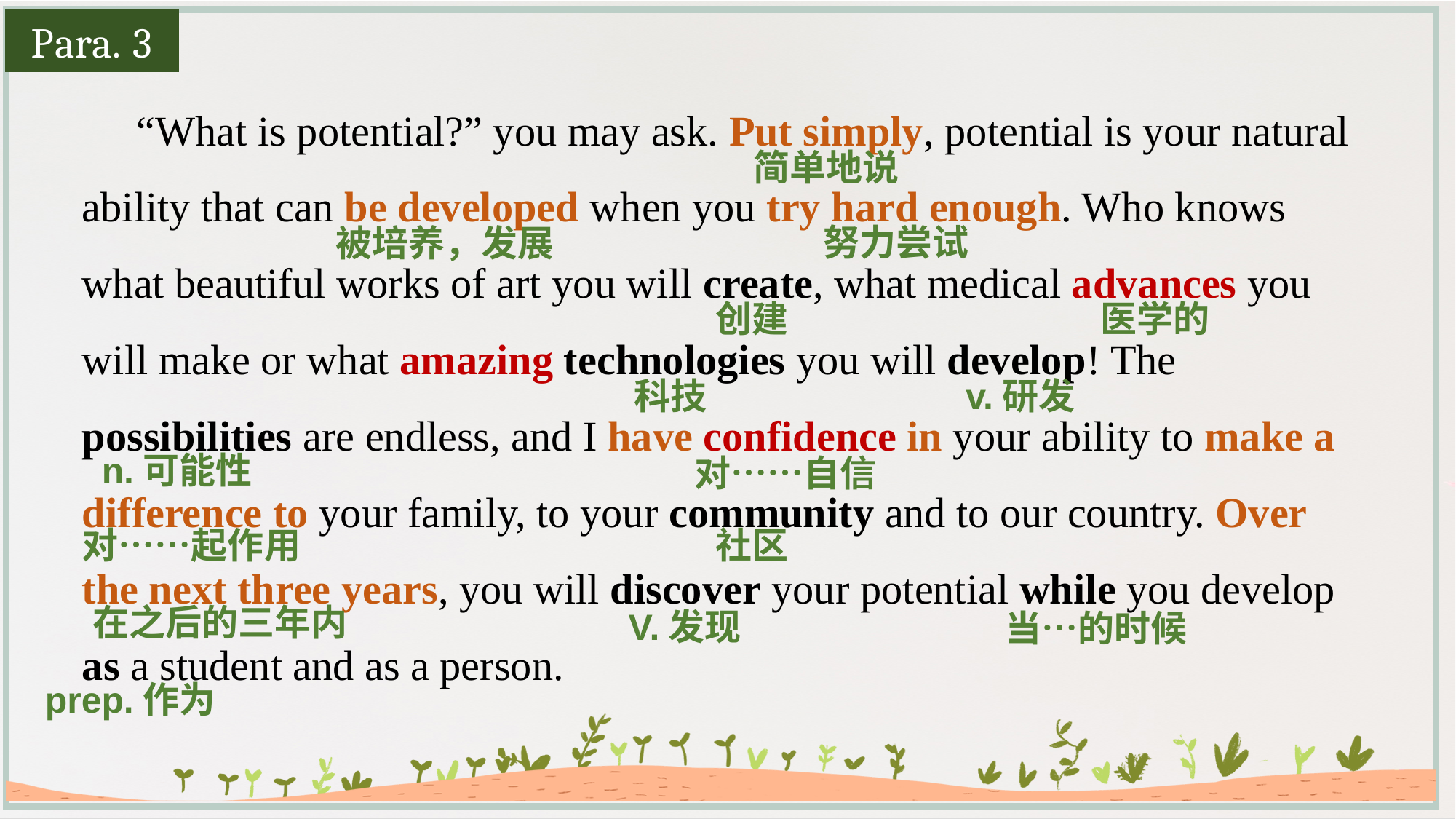

Para. 3
“What is potential?” you may ask. Put simply, potential is your natural ability that can be developed when you try hard enough. Who knows what beautiful works of art you will create, what medical advances you will make or what amazing technologies you will develop! The possibilities are endless, and I have confidence in your ability to make a difference to your family, to your community and to our country. Over the next three years, you will discover your potential while you develop as a student and as a person.
简单地说
努力尝试
被培养，发展
创建
医学的
科技
v.研发
n.可能性
对……自信
社区
对……起作用
在之后的三年内
V.发现
当…的时候
prep.作为